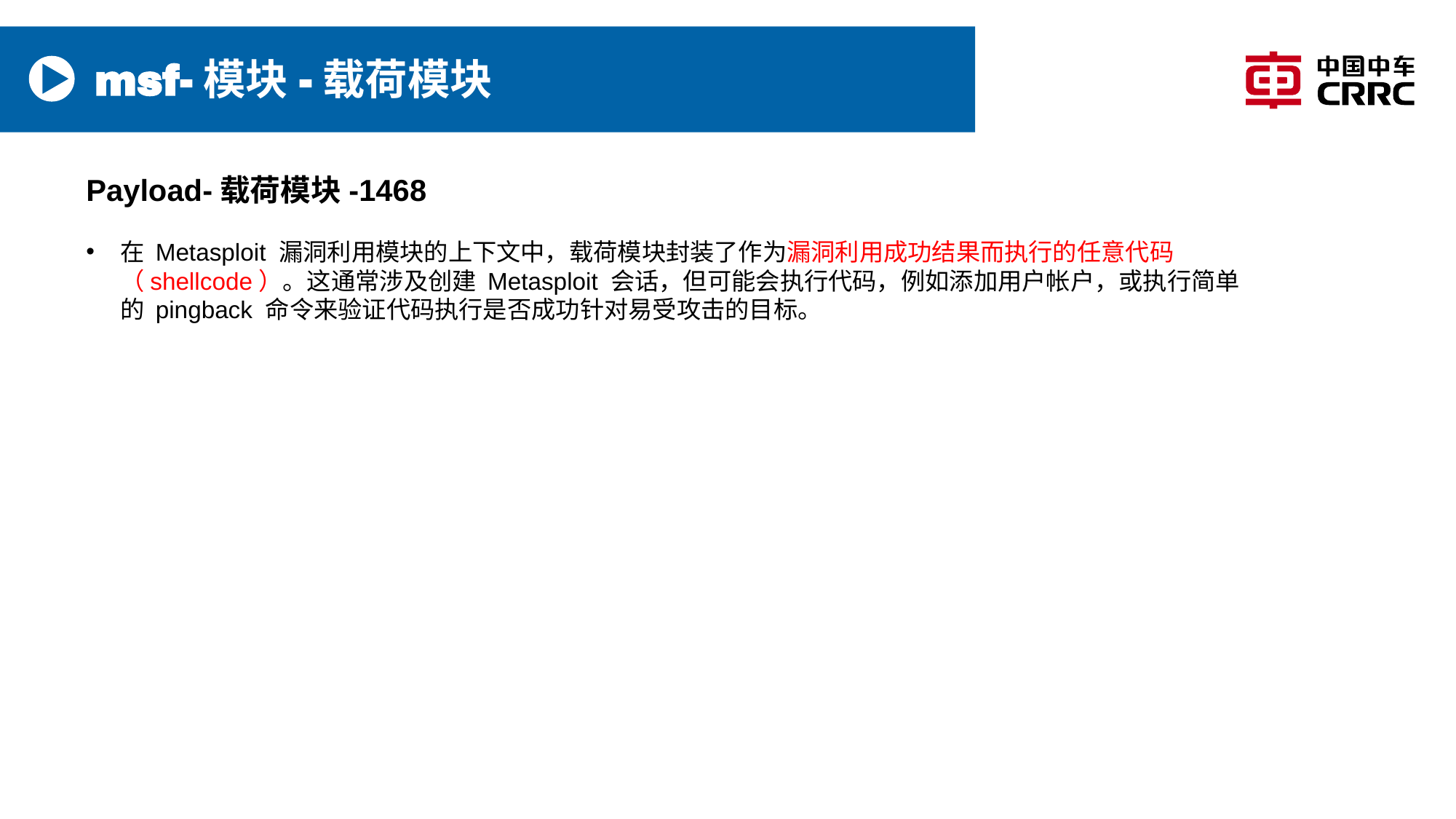

# msf-模块-载荷模块
Payload-载荷模块-1468

在 Metasploit 漏洞利用模块的上下文中，载荷模块封装了作为漏洞利用成功结果而执行的任意代码 （shellcode）。这通常涉及创建 Metasploit 会话，但可能会执行代码，例如添加用户帐户，或执行简单的 pingback 命令来验证代码执行是否成功针对易受攻击的目标。
61